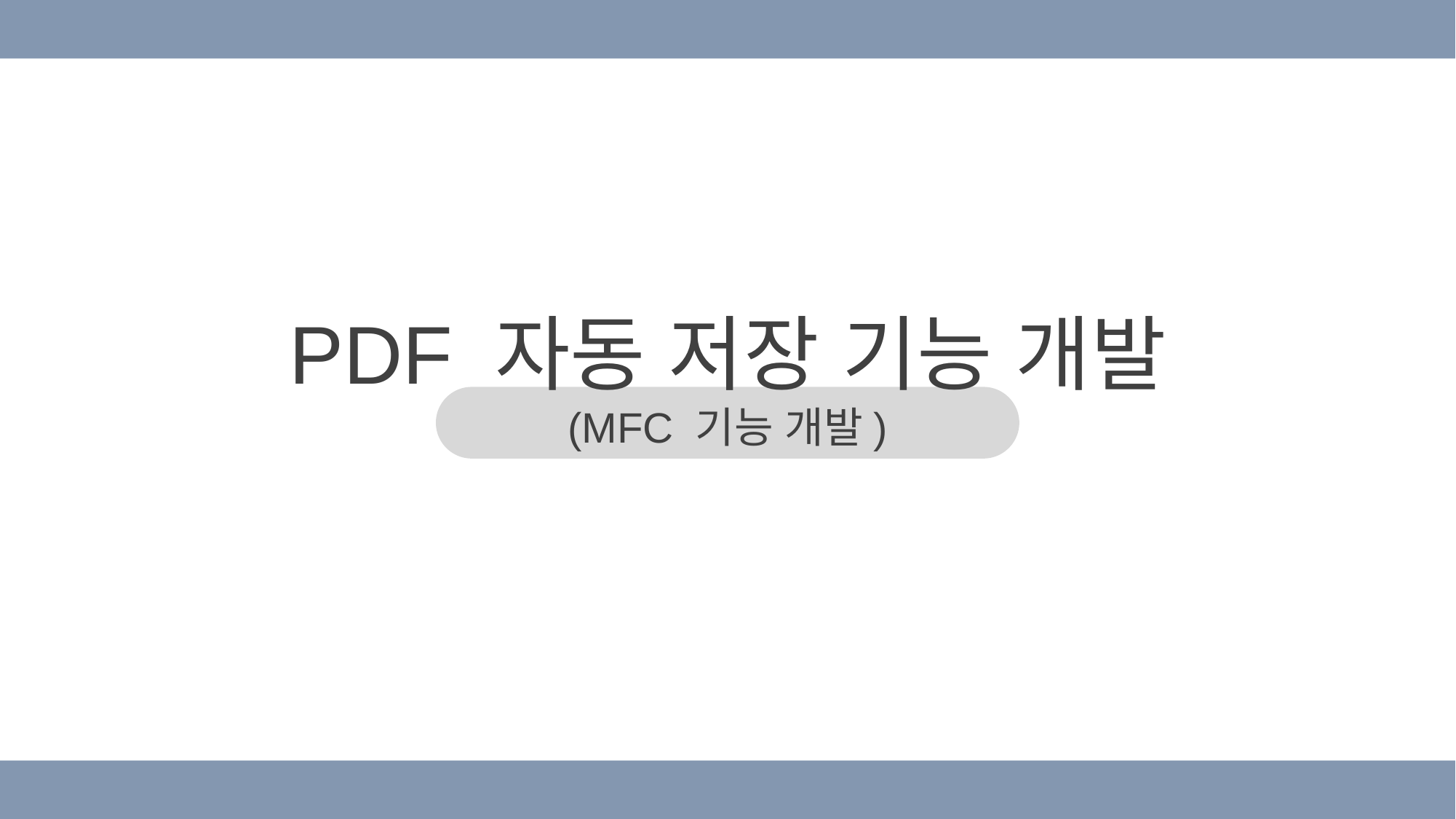

PDF 자동 저장 기능 개발
(MFC 기능 개발)